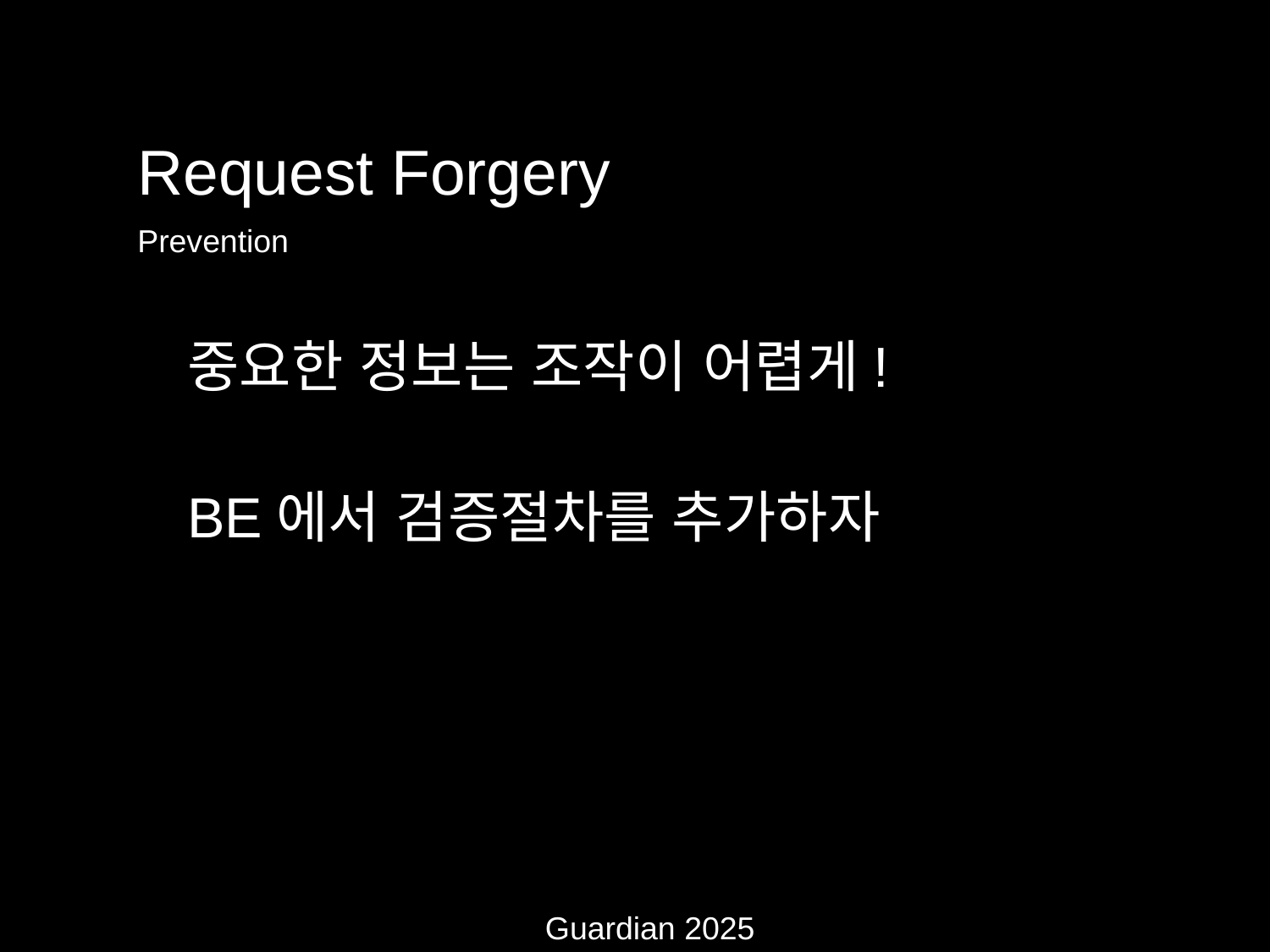

Request Forgery
Prevention
중요한 정보는 조작이 어렵게!
BE에서 검증절차를 추가하자